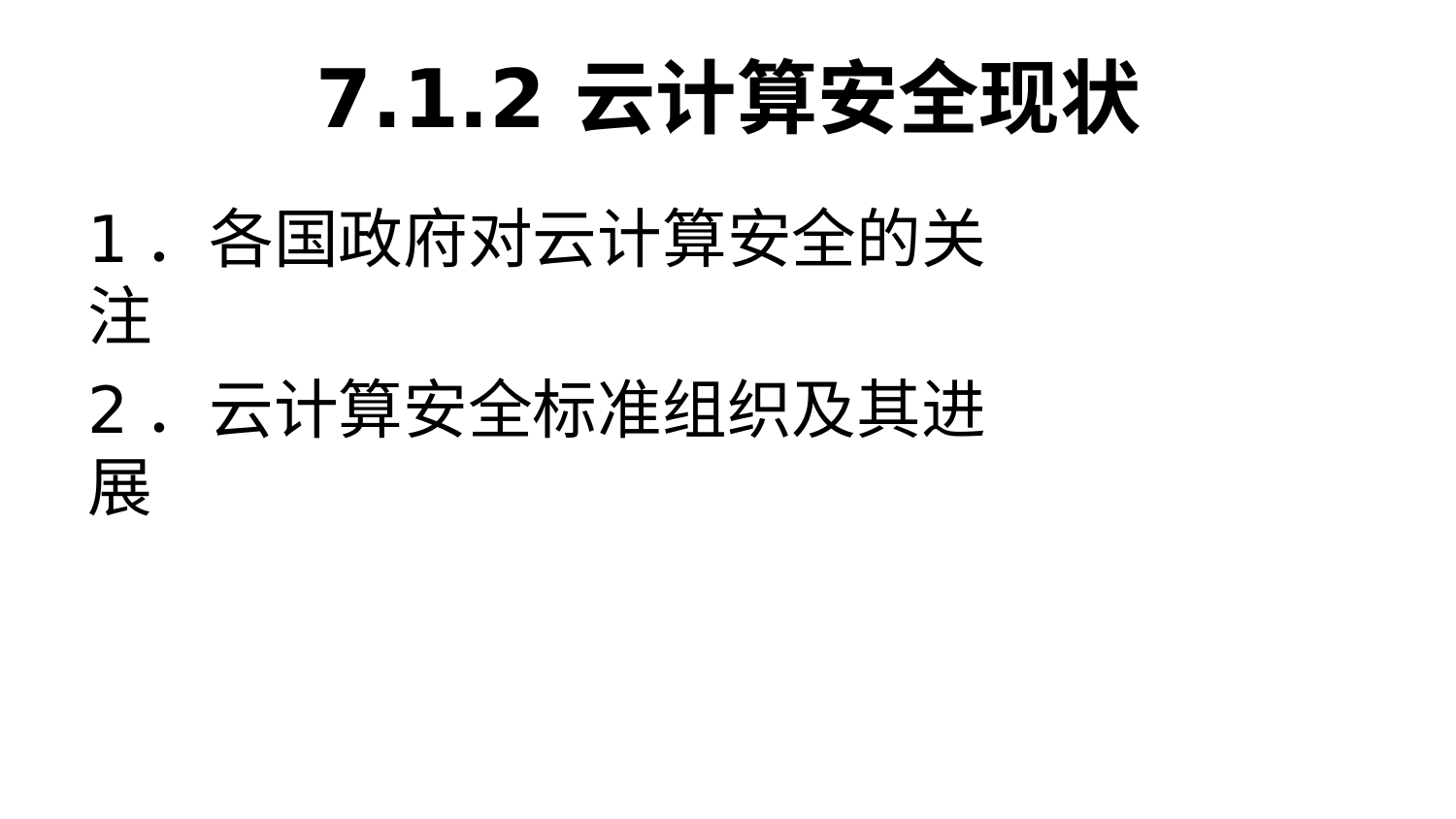

# 7.1.2	云计算安全现状
1．各国政府对云计算安全的关注
2．云计算安全标准组织及其进展